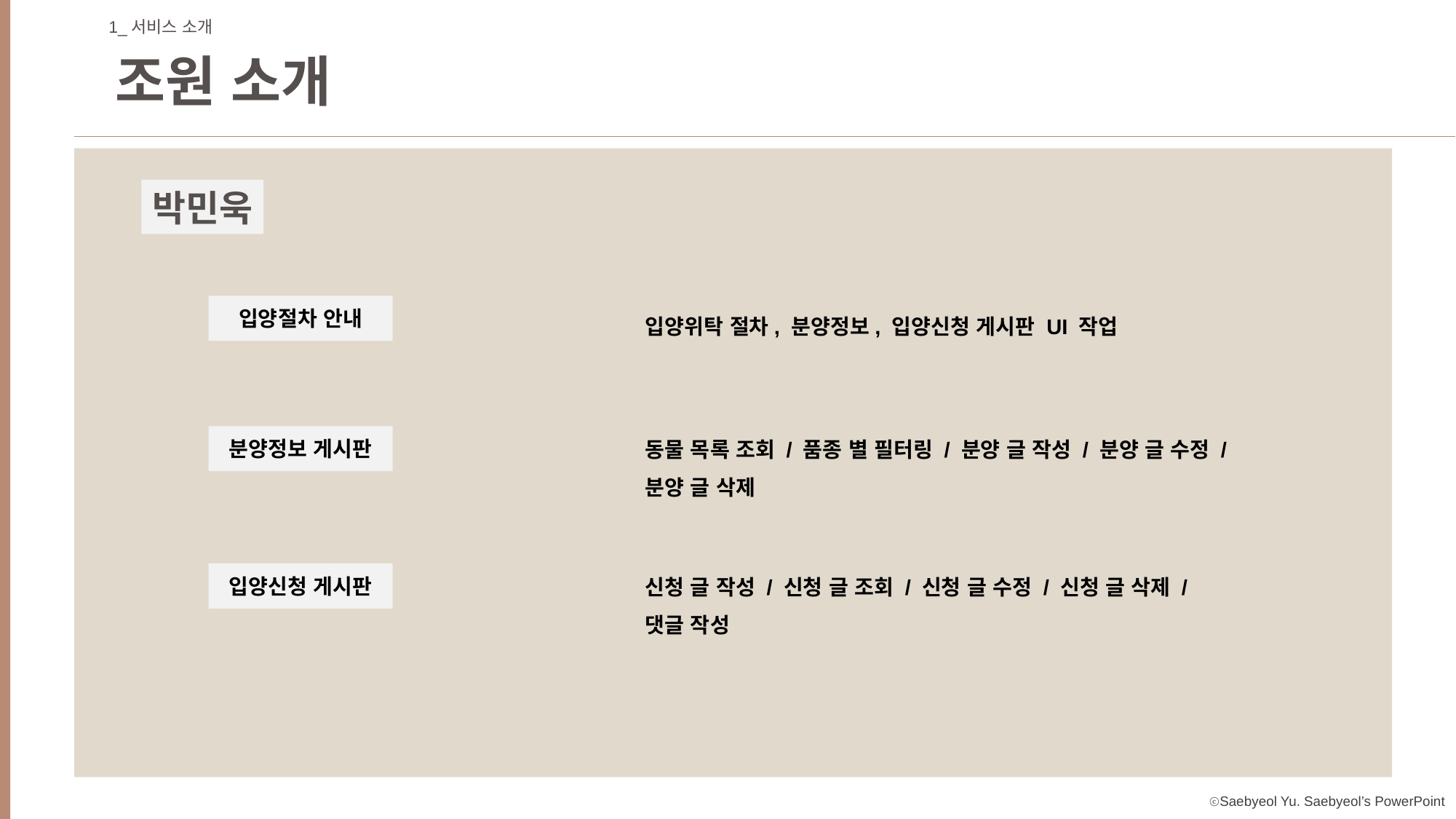

1_서비스 소개
조원 소개

박민욱
입양절차 안내
입양위탁 절차, 분양정보, 입양신청 게시판 UI 작업
동물 목록 조회 / 품종 별 필터링 / 분양 글 작성 / 분양 글 수정 /
분양 글 삭제
분양정보 게시판
신청 글 작성 / 신청 글 조회 / 신청 글 수정 / 신청 글 삭제 /
댓글 작성

입양신청 게시판